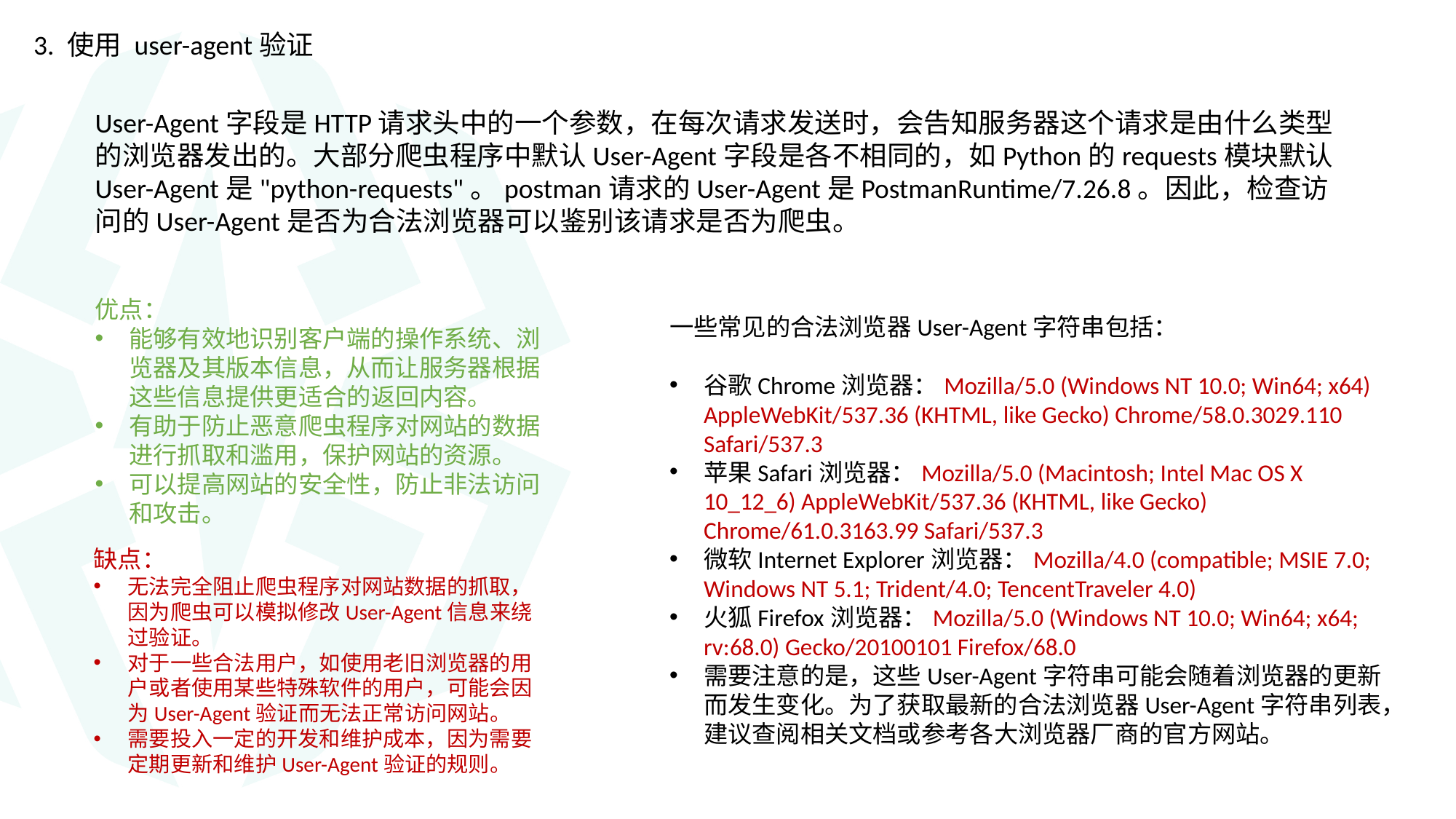

3. 使用 user-agent验证
User-Agent字段是HTTP请求头中的一个参数，在每次请求发送时，会告知服务器这个请求是由什么类型的浏览器发出的。大部分爬虫程序中默认User-Agent字段是各不相同的，如Python的requests模块默认User-Agent是"python-requests"。postman请求的User-Agent是PostmanRuntime/7.26.8。因此，检查访问的User-Agent是否为合法浏览器可以鉴别该请求是否为爬虫。
优点：
能够有效地识别客户端的操作系统、浏览器及其版本信息，从而让服务器根据这些信息提供更适合的返回内容。
有助于防止恶意爬虫程序对网站的数据进行抓取和滥用，保护网站的资源。
可以提高网站的安全性，防止非法访问和攻击。
一些常见的合法浏览器User-Agent字符串包括：

谷歌Chrome浏览器：Mozilla/5.0 (Windows NT 10.0; Win64; x64) AppleWebKit/537.36 (KHTML, like Gecko) Chrome/58.0.3029.110 Safari/537.3
苹果Safari浏览器：Mozilla/5.0 (Macintosh; Intel Mac OS X 10_12_6) AppleWebKit/537.36 (KHTML, like Gecko) Chrome/61.0.3163.99 Safari/537.3
微软Internet Explorer浏览器：Mozilla/4.0 (compatible; MSIE 7.0; Windows NT 5.1; Trident/4.0; TencentTraveler 4.0)
火狐Firefox浏览器：Mozilla/5.0 (Windows NT 10.0; Win64; x64; rv:68.0) Gecko/20100101 Firefox/68.0
需要注意的是，这些User-Agent字符串可能会随着浏览器的更新而发生变化。为了获取最新的合法浏览器User-Agent字符串列表，建议查阅相关文档或参考各大浏览器厂商的官方网站。
缺点：
无法完全阻止爬虫程序对网站数据的抓取，因为爬虫可以模拟修改User-Agent信息来绕过验证。
对于一些合法用户，如使用老旧浏览器的用户或者使用某些特殊软件的用户，可能会因为User-Agent验证而无法正常访问网站。
需要投入一定的开发和维护成本，因为需要定期更新和维护User-Agent验证的规则。